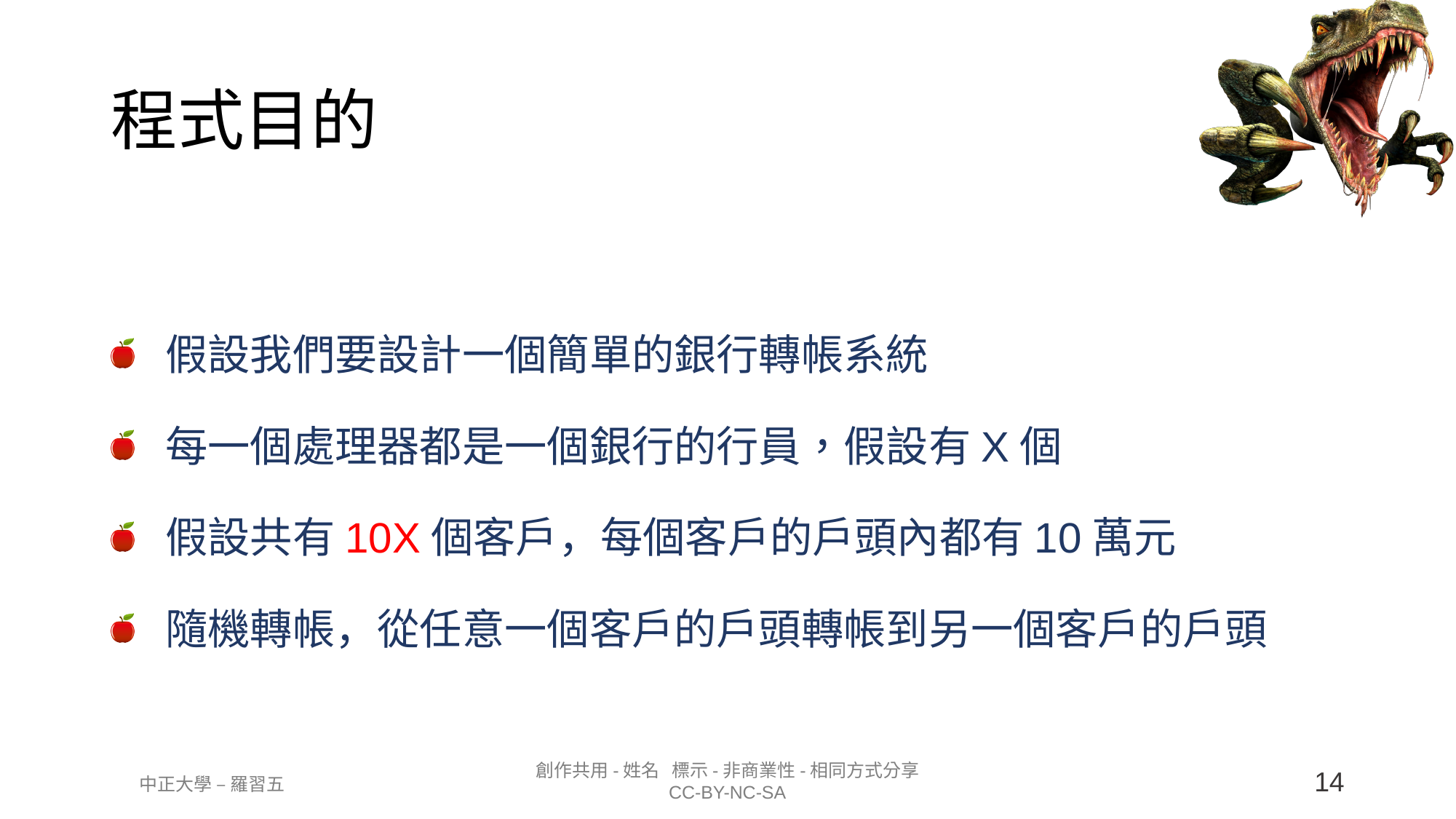

# 程式目的
假設我們要設計一個簡單的銀行轉帳系統
每一個處理器都是一個銀行的行員，假設有X個
假設共有10X個客戶，每個客戶的戶頭內都有10萬元
隨機轉帳，從任意一個客戶的戶頭轉帳到另一個客戶的戶頭